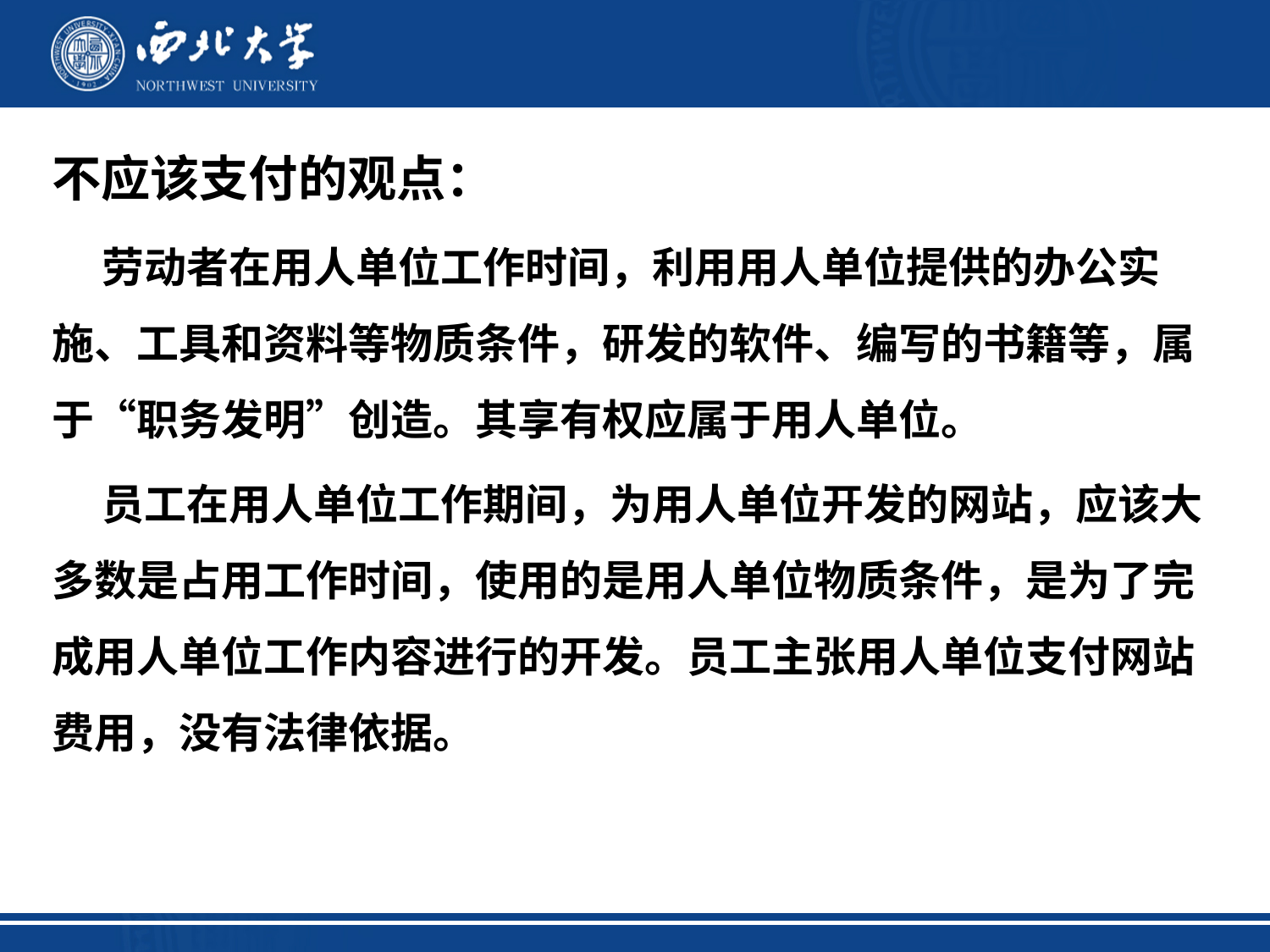

不应该支付的观点：
劳动者在用人单位工作时间，利用用人单位提供的办公实施、工具和资料等物质条件，研发的软件、编写的书籍等，属于“职务发明”创造。其享有权应属于用人单位。
员工在用人单位工作期间，为用人单位开发的网站，应该大多数是占用工作时间，使用的是用人单位物质条件，是为了完成用人单位工作内容进行的开发。员工主张用人单位支付网站费用，没有法律依据。